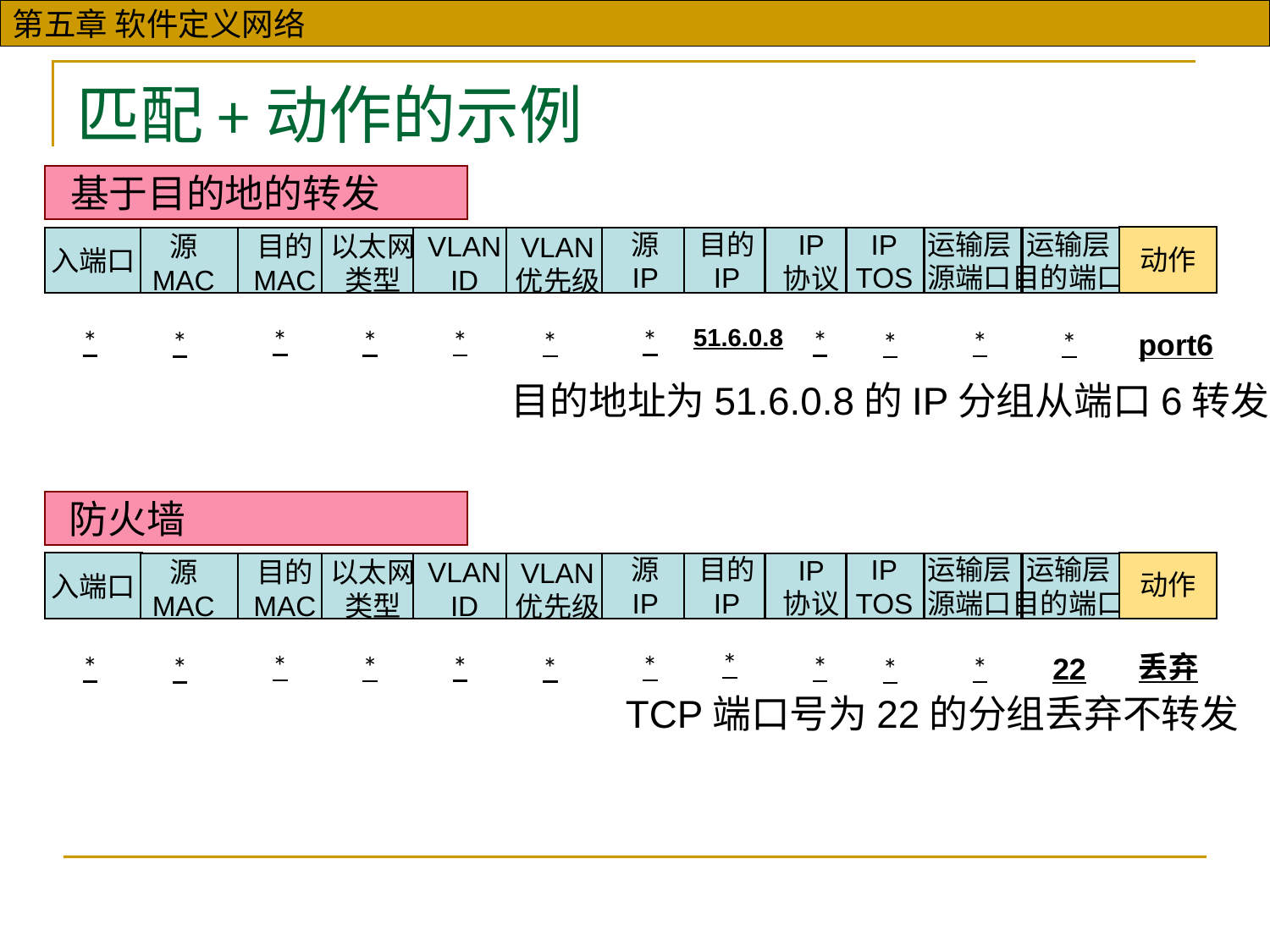

# 匹配+动作的示例

基于目的地的转发
源
IP
目的
IP
IP
TOS
运输层
目的端口
运输层
源端口
IP
协议

目的
MAC
以太网
类型
VLAN
ID
源
MAC
VLAN
优先级
入端口

动作
51.6.0.8
*
*
*
*
*
*
*
*
port6
*
*
*
目的地址为51.6.0.8的IP分组从端口6转发

防火墙
源
IP
目的
IP
IP
TOS
运输层
目的端口
运输层
源端口
IP
协议

目的
MAC
以太网
类型
VLAN
ID
源
MAC
VLAN
优先级
入端口

动作
丢弃
*
*
*
*
*
*
*
*
*
*
22
*
TCP端口号为22的分组丢弃不转发